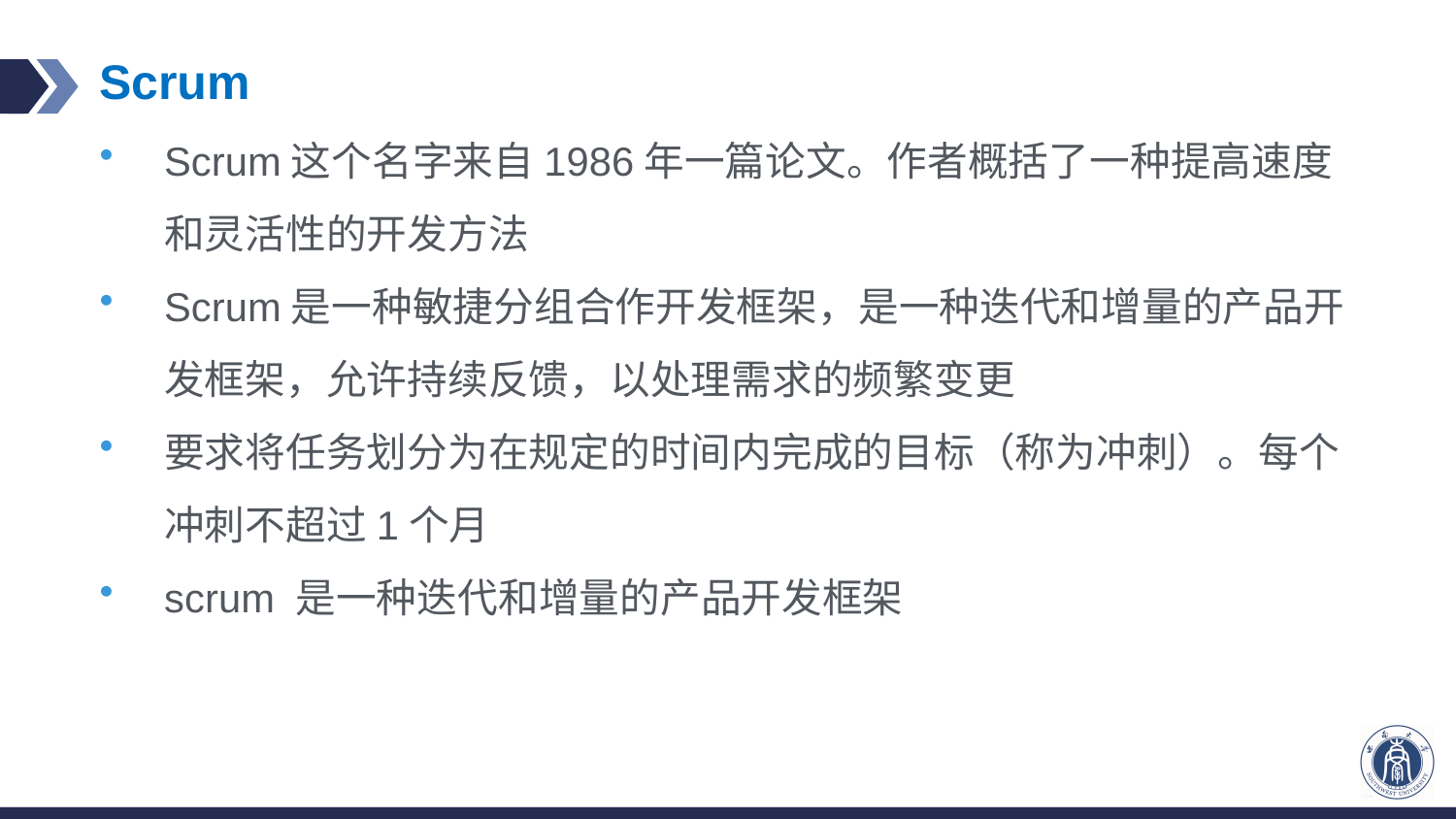

# Scrum
Scrum这个名字来自1986年一篇论文。作者概括了一种提高速度和灵活性的开发方法
Scrum是一种敏捷分组合作开发框架，是一种迭代和增量的产品开发框架，允许持续反馈，以处理需求的频繁变更
要求将任务划分为在规定的时间内完成的目标（称为冲刺）。每个冲刺不超过1个月
scrum 是一种迭代和增量的产品开发框架